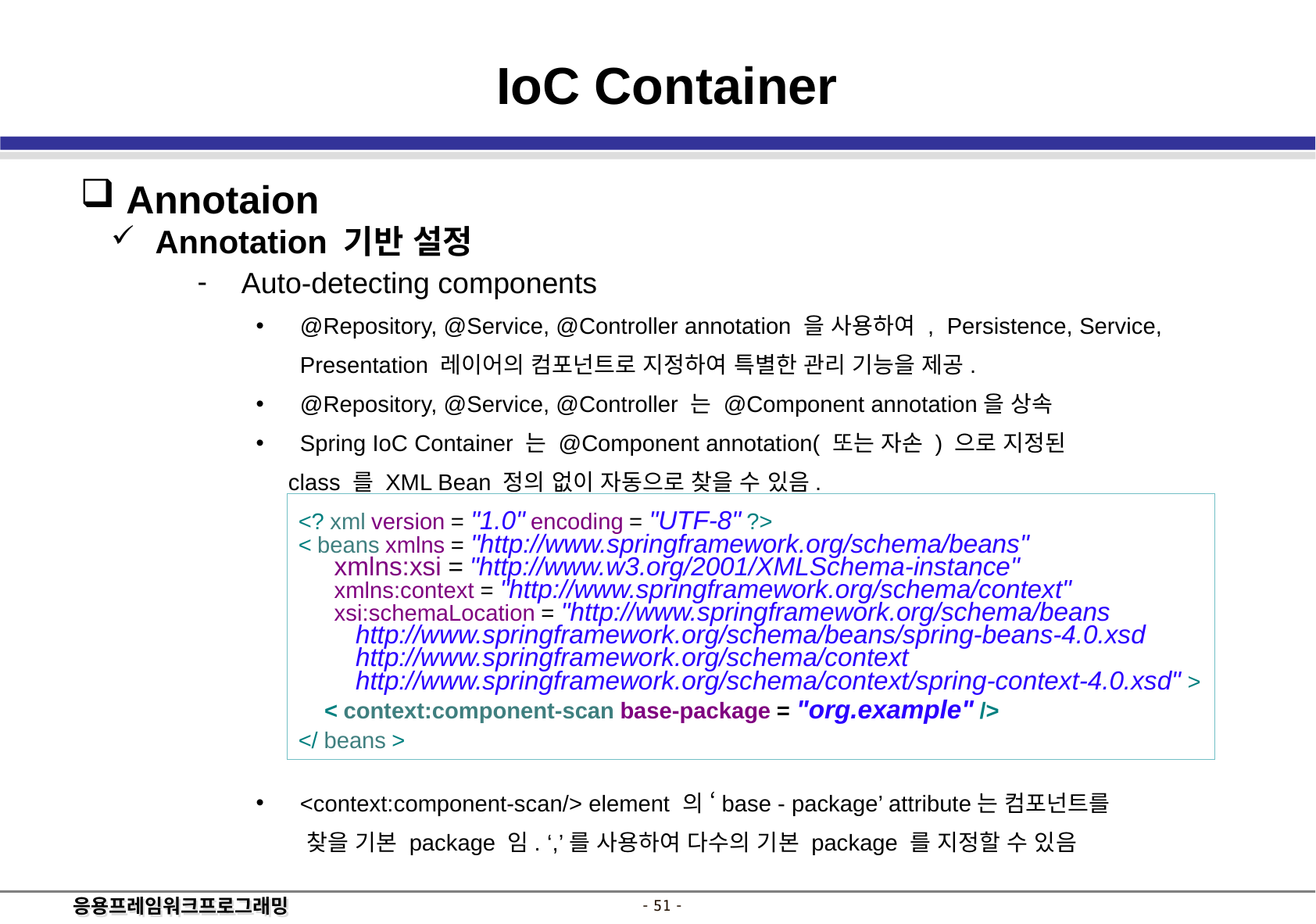

IoC Container
 Annotaion
  Annotation 기반 설정
Auto-detecting components
@Repository, @Service, @Controller annotation 을 사용하여 ,  Persistence, Service, Presentation 레이어의 컴포넌트로 지정하여 특별한 관리 기능을 제공.
@Repository, @Service, @Controller 는 @Component annotation을 상속
Spring IoC Container 는 @Component annotation( 또는 자손 ) 으로 지정된
     class 를 XML Bean 정의 없이 자동으로 찾을 수 있음.

<context:component-scan/> element 의 ‘base - package’ attribute는 컴포넌트를
       찾을 기본 package 임. ‘,’를 사용하여 다수의 기본 package 를 지정할 수 있음
<? xml version = "1.0" encoding = "UTF-8" ?>
< beans xmlns = "http://www.springframework.org/schema/beans"
		xmlns:xsi = "http://www.w3.org/2001/XMLSchema-instance"
		xmlns:context = "http://www.springframework.org/schema/context"
		xsi:schemaLocation = "http://www.springframework.org/schema/beans
			http://www.springframework.org/schema/beans/spring-beans-4.0.xsd
			http://www.springframework.org/schema/context
			http://www.springframework.org/schema/context/spring-context-4.0.xsd" >
	< context:component-scan base-package = "org.example" />
</ beans >
- 51 -